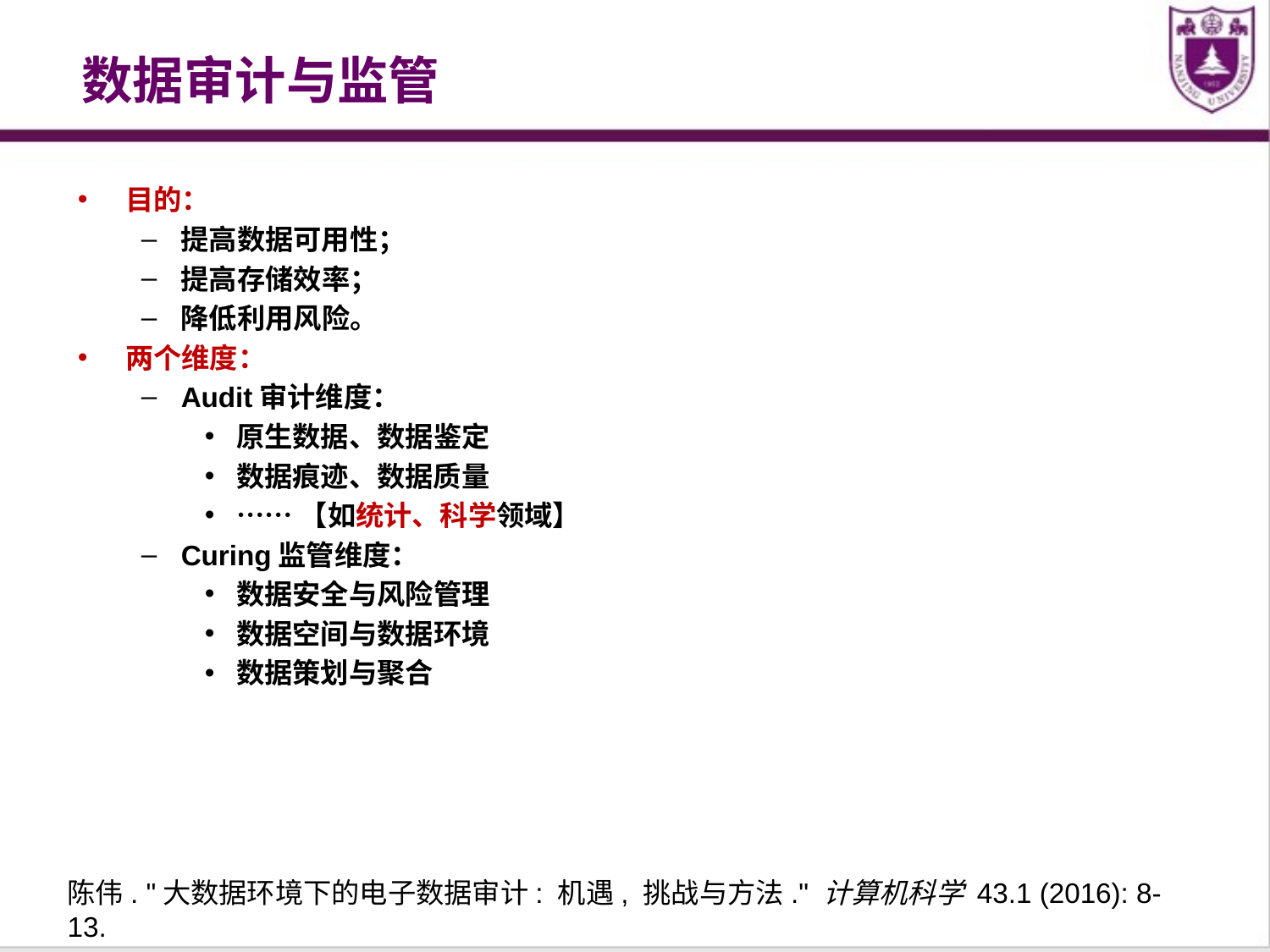

# 数据审计与监管
目的：
提高数据可用性；
提高存储效率；
降低利用风险。
两个维度：
Audit审计维度：
原生数据、数据鉴定
数据痕迹、数据质量
……【如统计、科学领域】
Curing监管维度：
数据安全与风险管理
数据空间与数据环境
数据策划与聚合
陈伟. "大数据环境下的电子数据审计: 机遇, 挑战与方法." 计算机科学 43.1 (2016): 8-13.